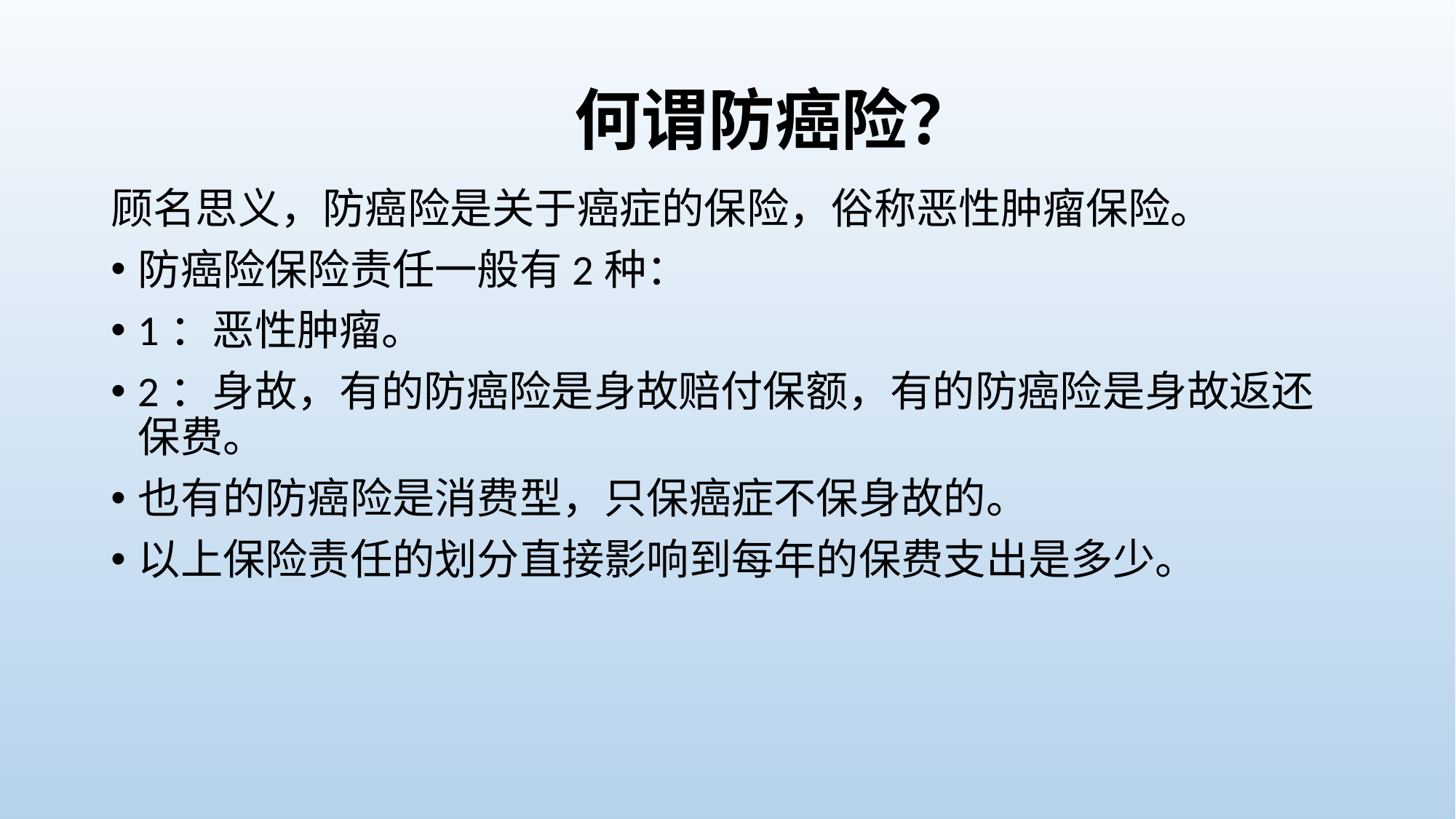

# 何谓防癌险？
顾名思义，防癌险是关于癌症的保险，俗称恶性肿瘤保险。
防癌险保险责任一般有2种：
1：恶性肿瘤。
2：身故，有的防癌险是身故赔付保额，有的防癌险是身故返还保费。
也有的防癌险是消费型，只保癌症不保身故的。
以上保险责任的划分直接影响到每年的保费支出是多少。